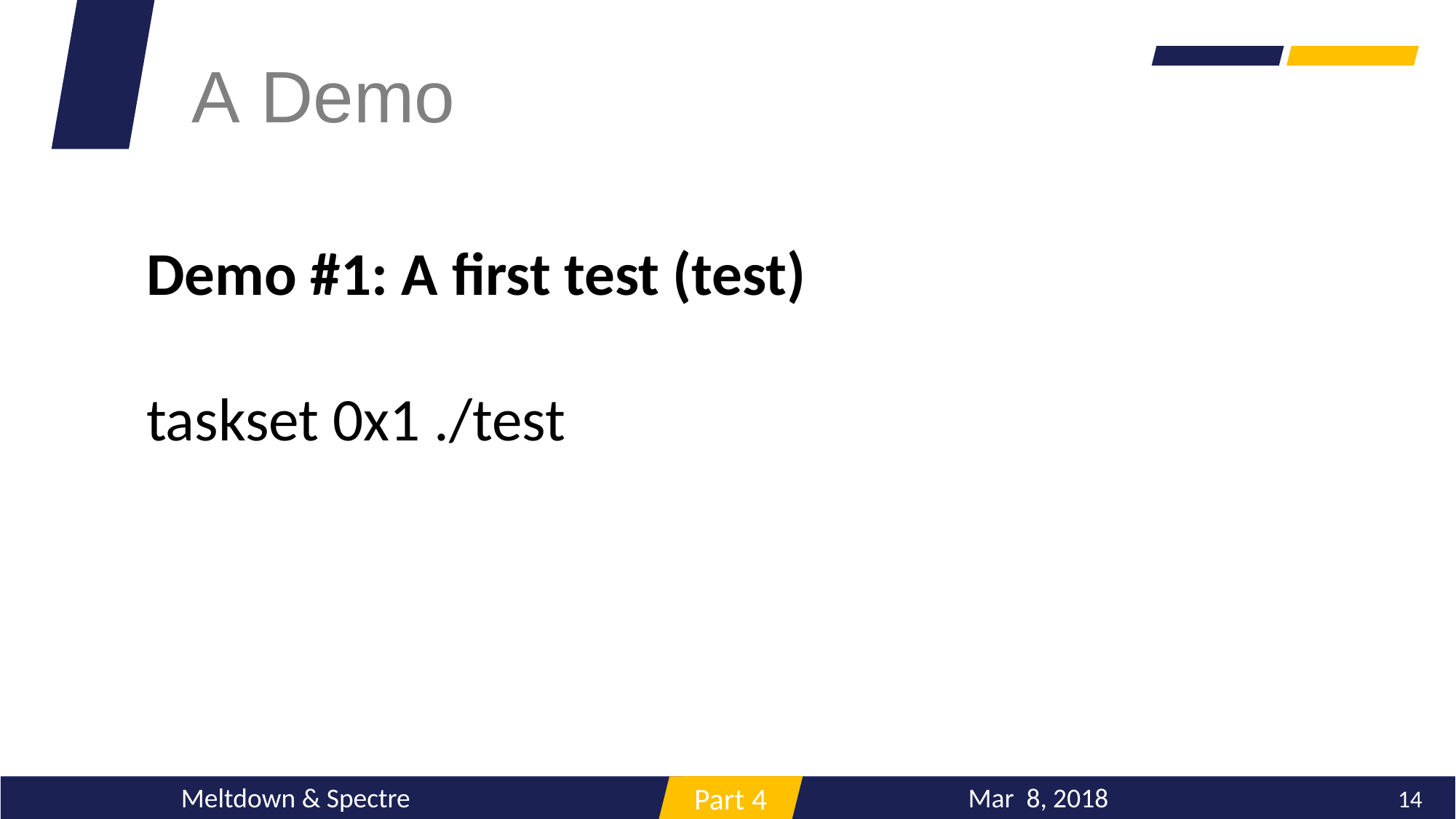

A Demo

Demo #1: A first test (test)

taskset 0x1 ./test

海量数据
Mar  8, 2018
Meltdown & Spectre
14

Part 4